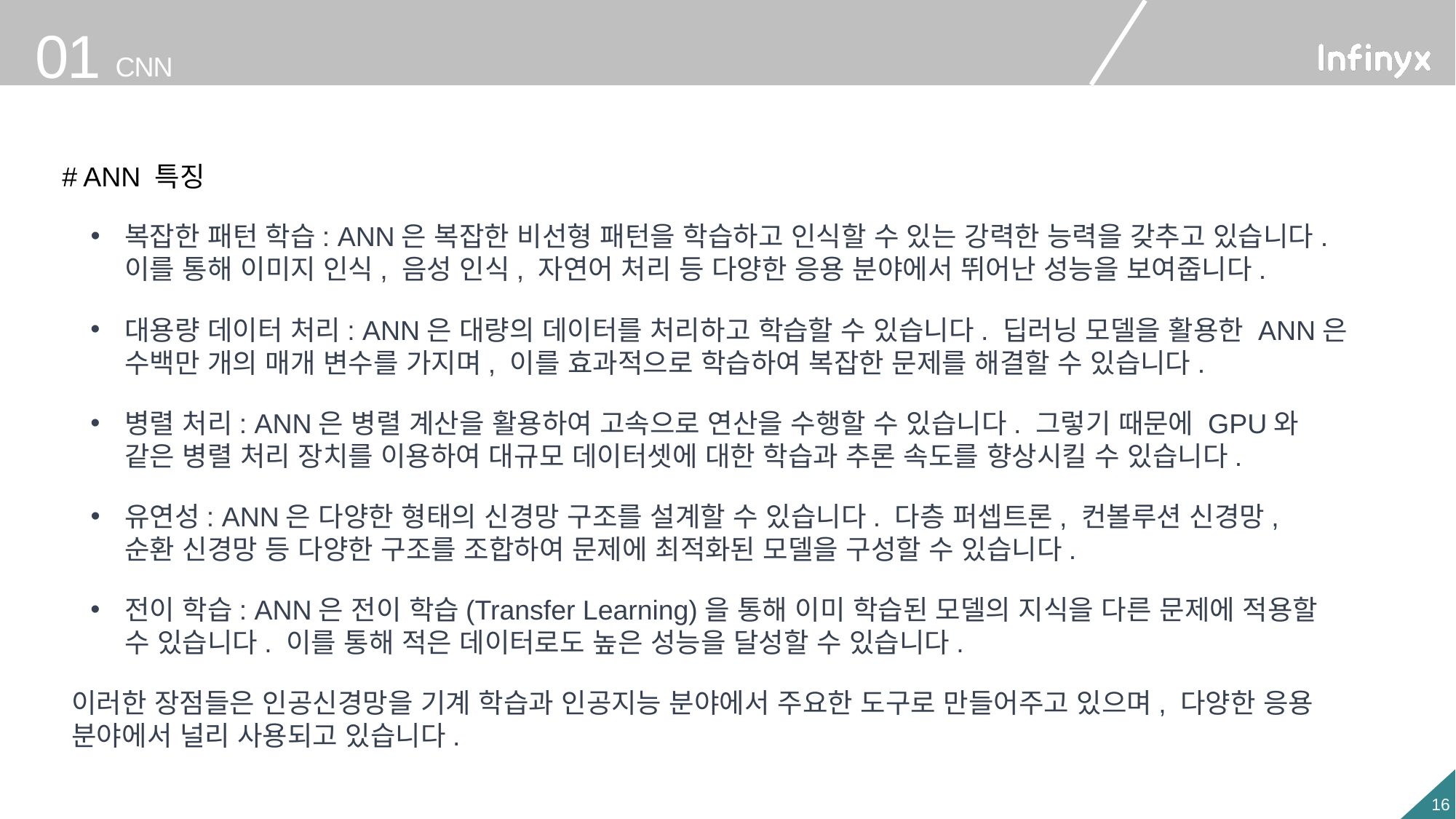

# ANN 특징
복잡한 패턴 학습: ANN은 복잡한 비선형 패턴을 학습하고 인식할 수 있는 강력한 능력을 갖추고 있습니다. 이를 통해 이미지 인식, 음성 인식, 자연어 처리 등 다양한 응용 분야에서 뛰어난 성능을 보여줍니다.
대용량 데이터 처리: ANN은 대량의 데이터를 처리하고 학습할 수 있습니다. 딥러닝 모델을 활용한 ANN은 수백만 개의 매개 변수를 가지며, 이를 효과적으로 학습하여 복잡한 문제를 해결할 수 있습니다.
병렬 처리: ANN은 병렬 계산을 활용하여 고속으로 연산을 수행할 수 있습니다. 그렇기 때문에 GPU와 같은 병렬 처리 장치를 이용하여 대규모 데이터셋에 대한 학습과 추론 속도를 향상시킬 수 있습니다.
유연성: ANN은 다양한 형태의 신경망 구조를 설계할 수 있습니다. 다층 퍼셉트론, 컨볼루션 신경망, 순환 신경망 등 다양한 구조를 조합하여 문제에 최적화된 모델을 구성할 수 있습니다.
전이 학습: ANN은 전이 학습(Transfer Learning)을 통해 이미 학습된 모델의 지식을 다른 문제에 적용할 수 있습니다. 이를 통해 적은 데이터로도 높은 성능을 달성할 수 있습니다.
이러한 장점들은 인공신경망을 기계 학습과 인공지능 분야에서 주요한 도구로 만들어주고 있으며, 다양한 응용 분야에서 널리 사용되고 있습니다.